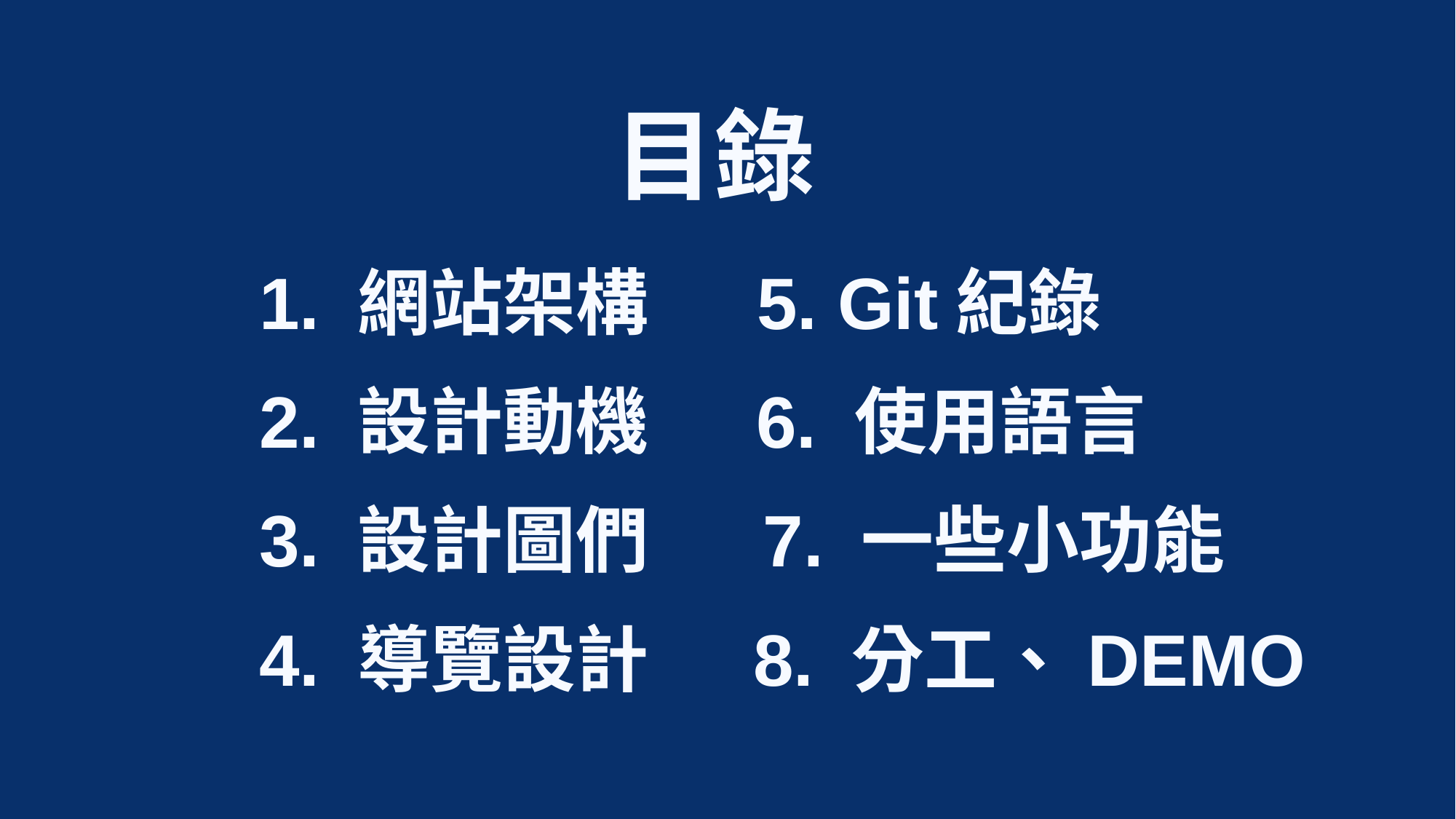

目錄
1. 網站架構
5. Git紀錄
2. 設計動機
6. 使用語言
3. 設計圖們
7. 一些小功能
4. 導覽設計
8. 分工、DEMO